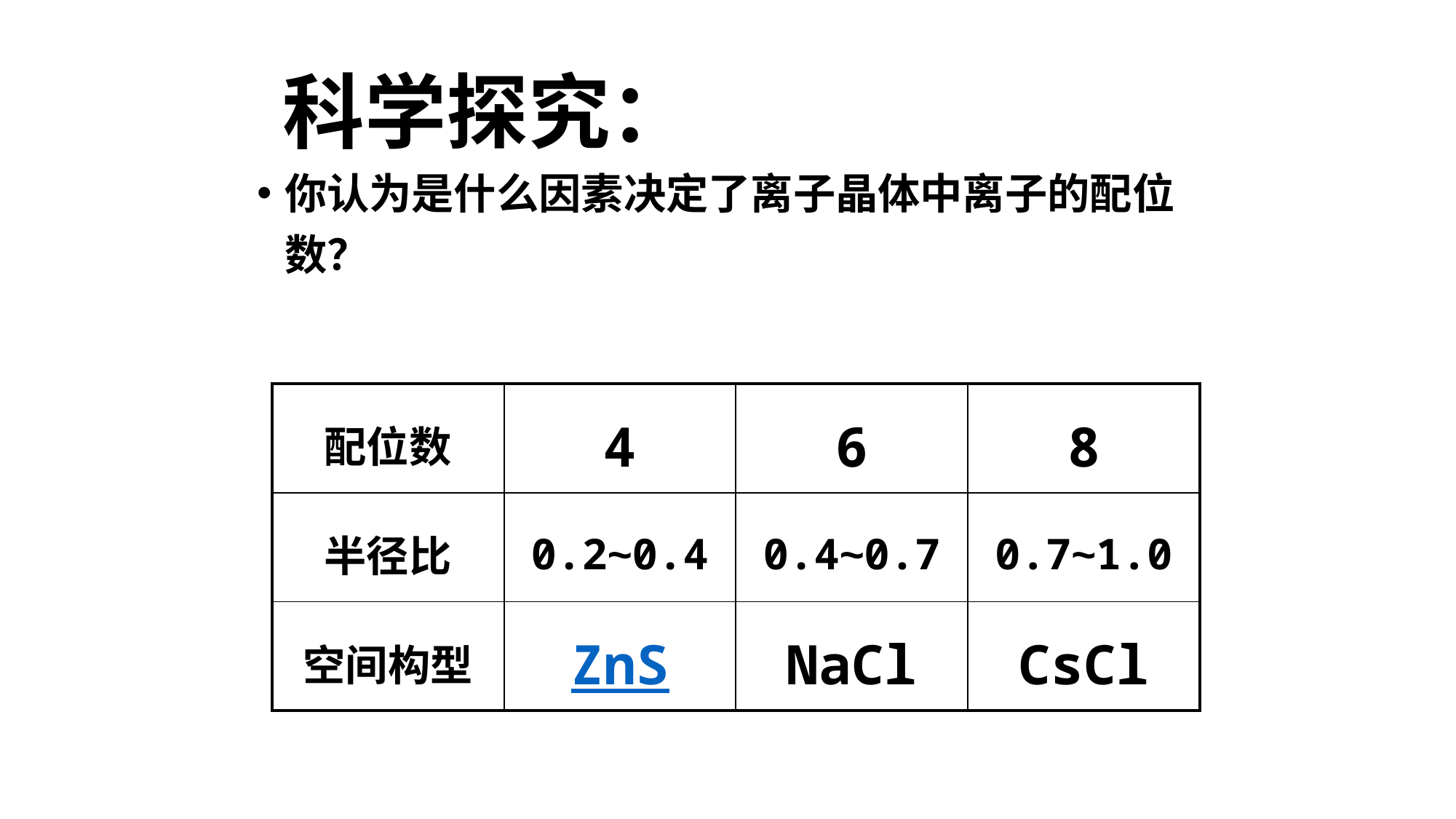

# 科学探究：
你认为是什么因素决定了离子晶体中离子的配位数？
| 配位数 | 4 | 6 | 8 |
| --- | --- | --- | --- |
| 半径比 | 0.2~0.4 | 0.4~0.7 | 0.7~1.0 |
| 空间构型 | ZnS | NaCl | CsCl |